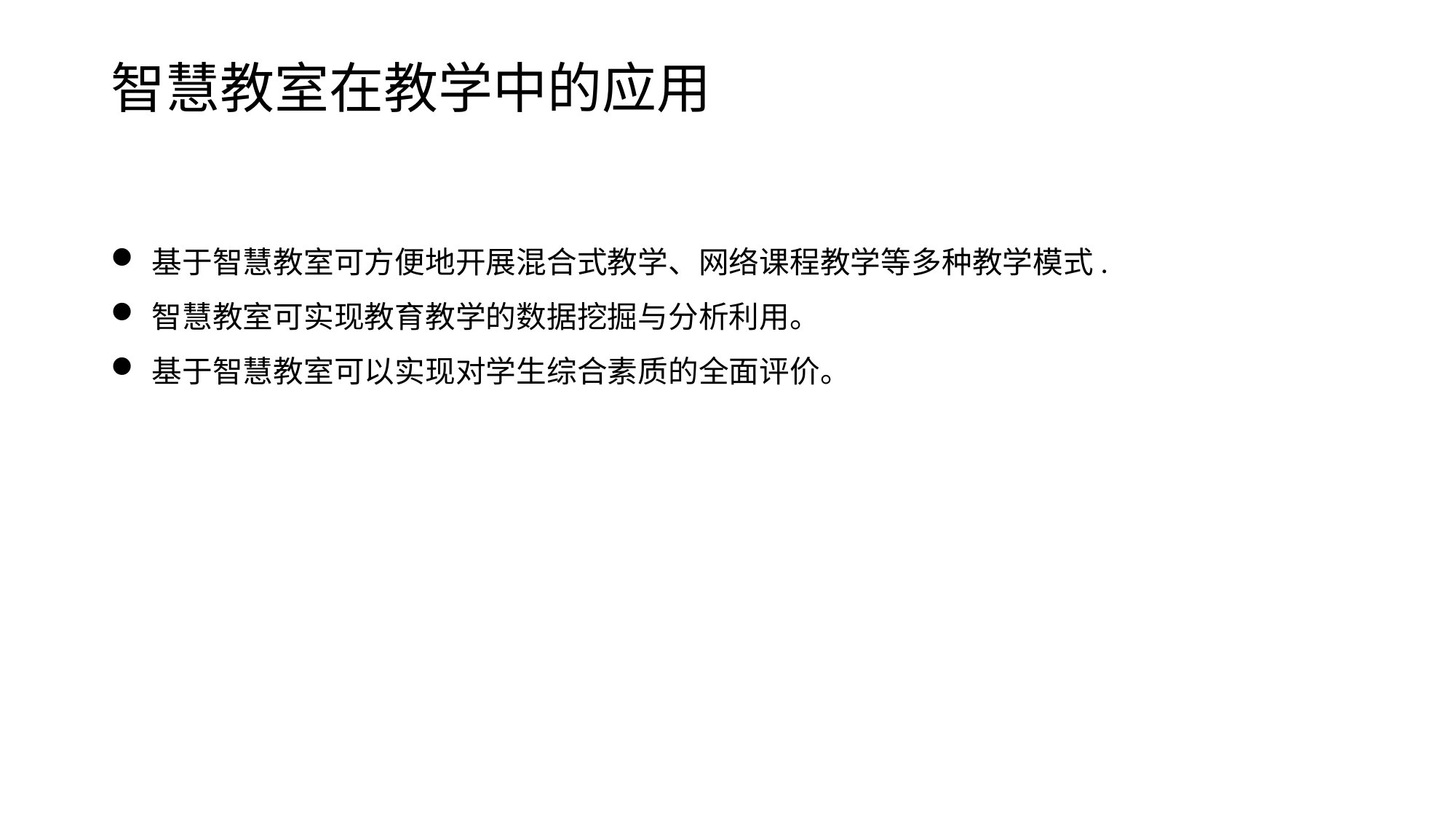

# 智慧教室在教学中的应用
基于智慧教室可方便地开展混合式教学、网络课程教学等多种教学模式.
智慧教室可实现教育教学的数据挖掘与分析利用。
基于智慧教室可以实现对学生综合素质的全面评价。